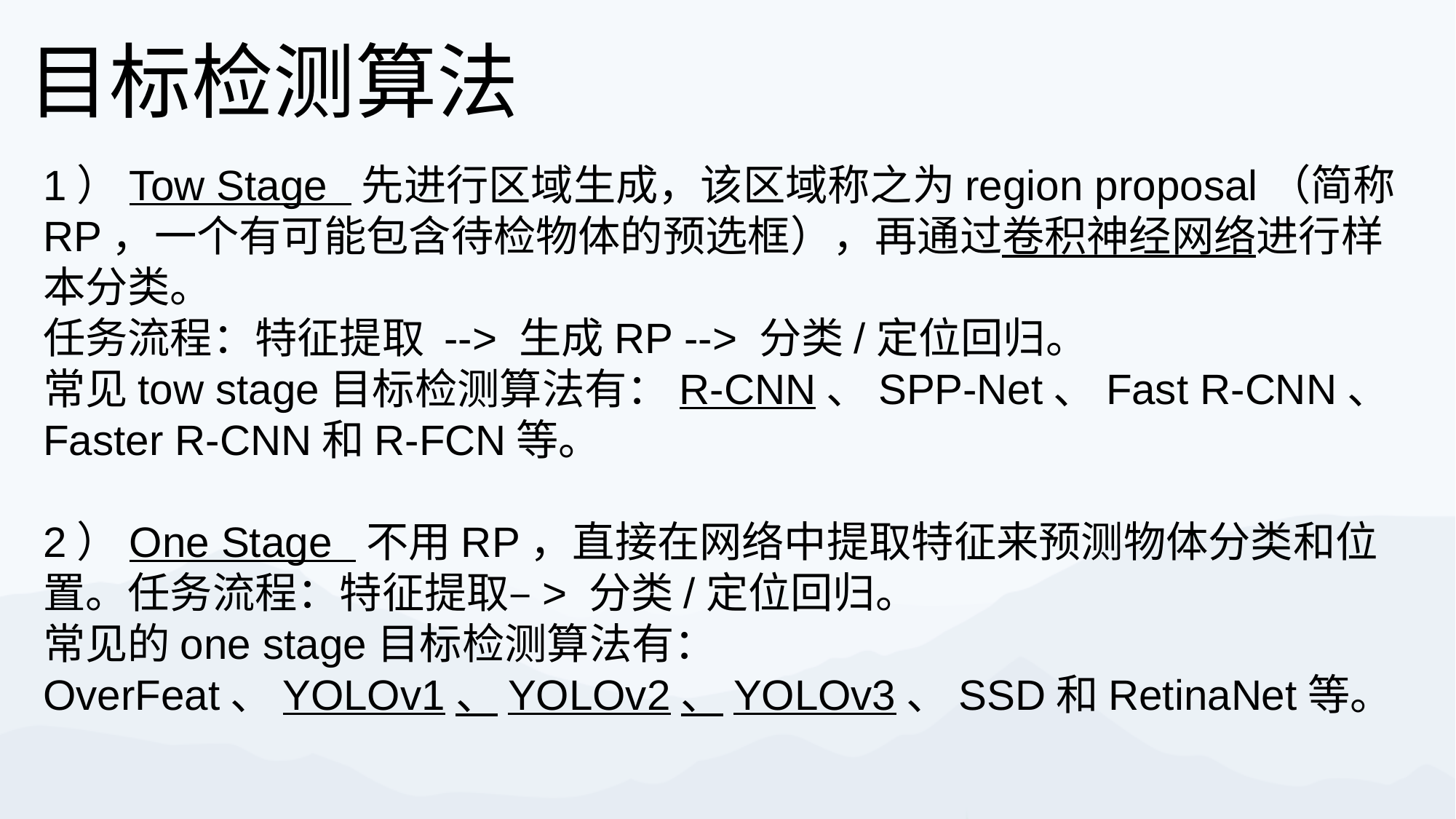

目标检测算法
1）Tow Stage  先进行区域生成，该区域称之为region proposal（简称RP，一个有可能包含待检物体的预选框），再通过卷积神经网络进行样本分类。
任务流程：特征提取 --> 生成RP --> 分类/定位回归。
常见tow stage目标检测算法有：R-CNN、SPP-Net、Fast R-CNN、Faster R-CNN和R-FCN等。

2）One Stage  不用RP，直接在网络中提取特征来预测物体分类和位置。任务流程：特征提取–> 分类/定位回归。
常见的one stage目标检测算法有：OverFeat、YOLOv1、YOLOv2、YOLOv3、SSD和RetinaNet等。